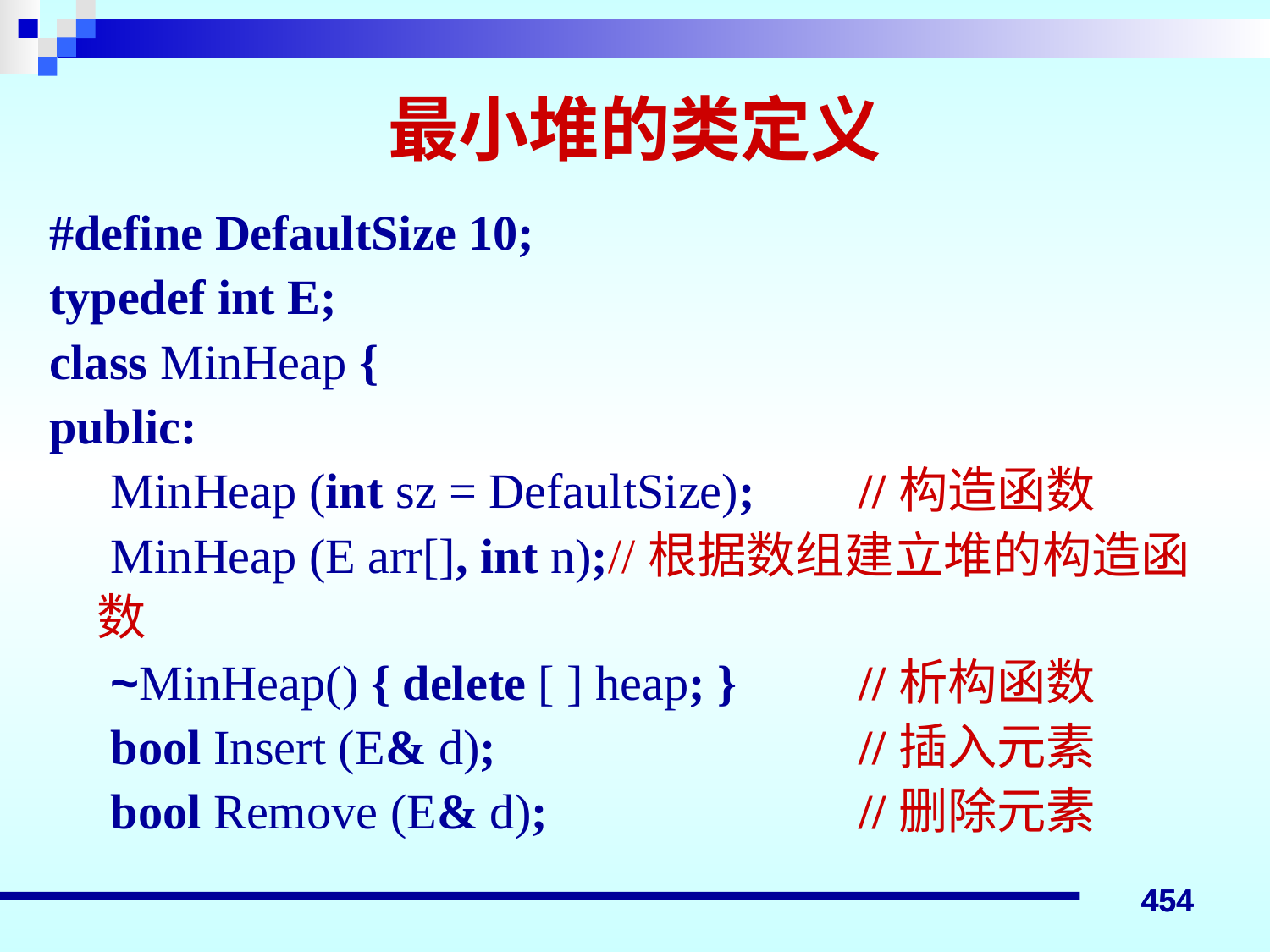

# 最小堆的类定义
#define DefaultSize 10;
typedef int E;
class MinHeap {
public:
     MinHeap (int sz = DefaultSize);	//构造函数
     MinHeap (E arr[], int n);//根据数组建立堆的构造函数
     ~MinHeap() { delete [ ] heap; }	//析构函数
     bool Insert (E& d);			//插入元素
     bool Remove (E& d);			//删除元素
454
454